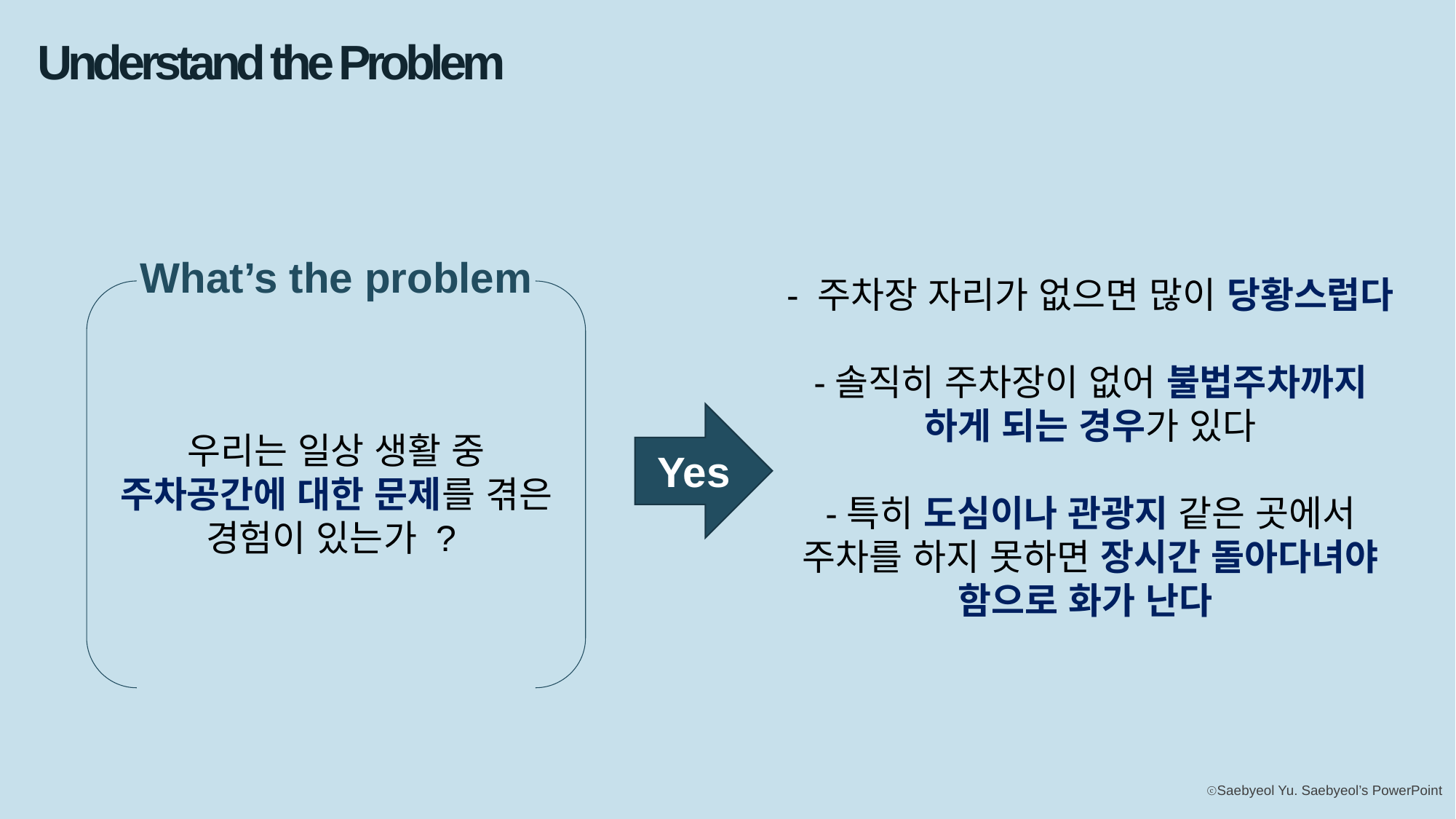

Understand the Problem

- 주차장 자리가 없으면 많이 당황스럽다

-솔직히 주차장이 없어 불법주차까지 하게 되는 경우가 있다

-특히 도심이나 관광지 같은 곳에서 주차를 하지 못하면 장시간 돌아다녀야 함으로 화가 난다

What’s the problem

우리는 일상 생활 중 주차공간에 대한 문제를 겪은 경험이 있는가 ?

Yes